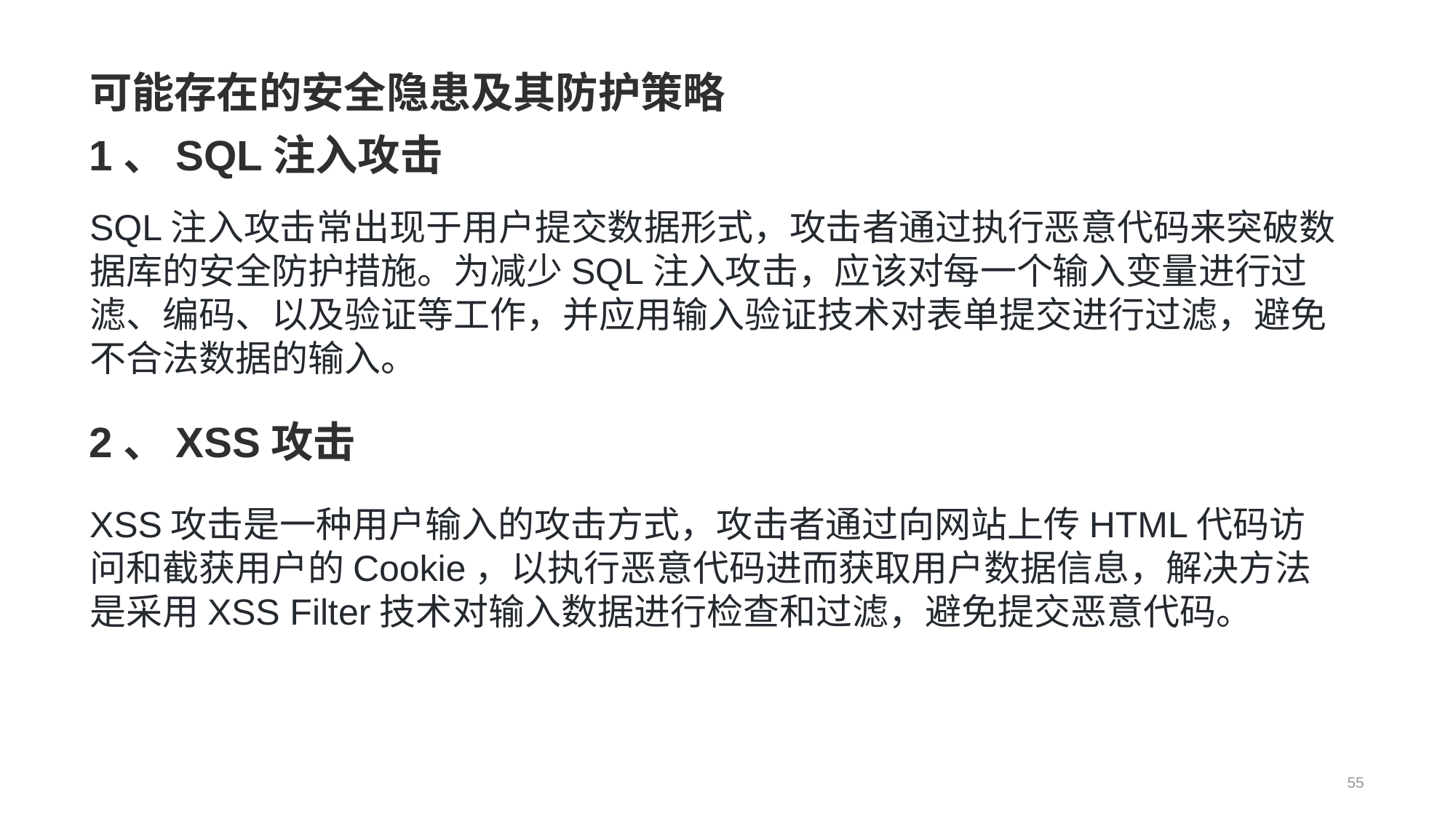

# 可能存在的安全隐患及其防护策略
1、SQL注入攻击
SQL注入攻击常出现于用户提交数据形式，攻击者通过执行恶意代码来突破数据库的安全防护措施。为减少SQL注入攻击，应该对每一个输入变量进行过滤、编码、以及验证等工作，并应用输入验证技术对表单提交进行过滤，避免不合法数据的输入。
2、XSS攻击
XSS攻击是一种用户输入的攻击方式，攻击者通过向网站上传HTML代码访问和截获用户的Cookie，以执行恶意代码进而获取用户数据信息，解决方法是采用XSS Filter技术对输入数据进行检查和过滤，避免提交恶意代码。

55